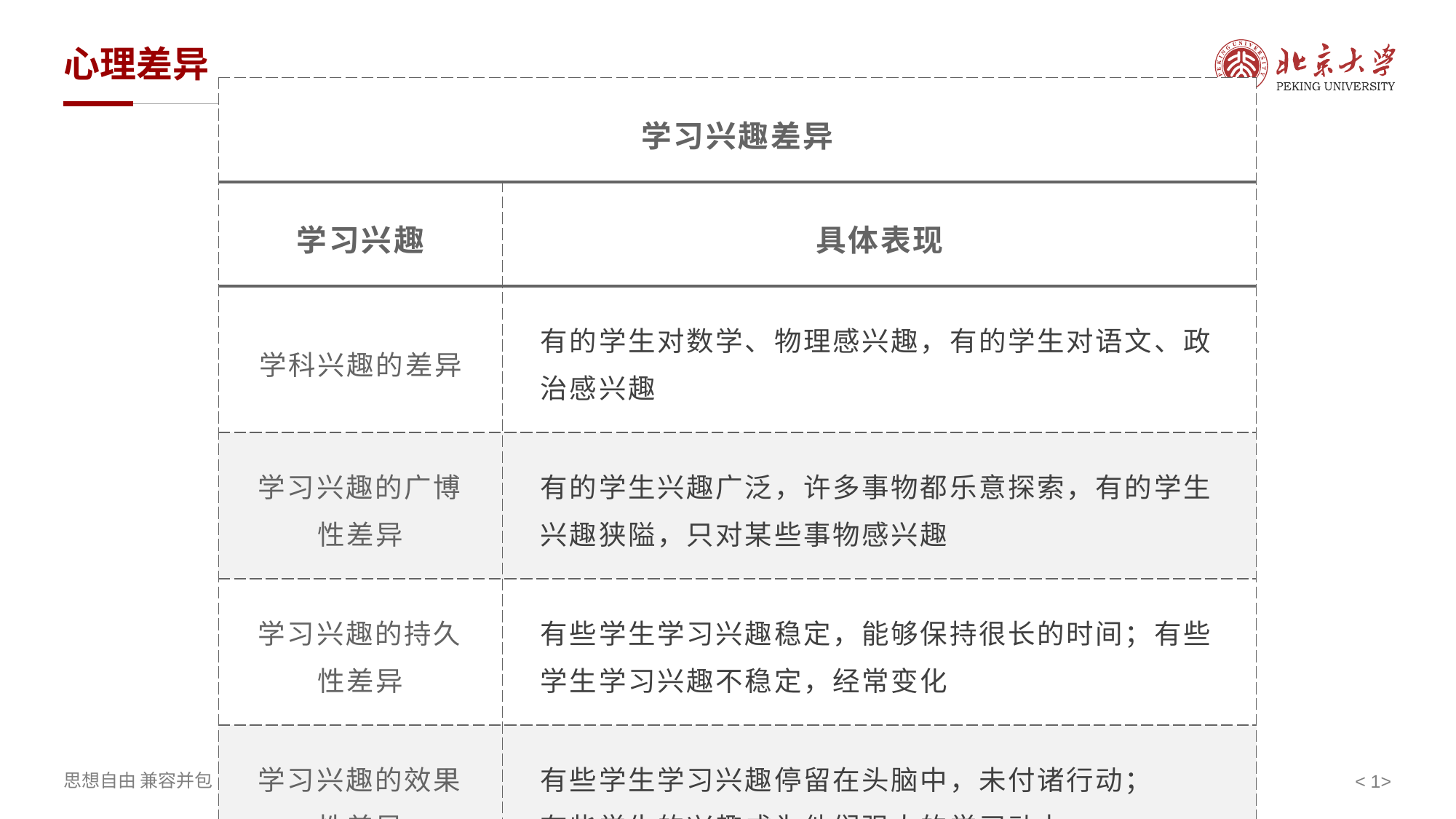

# 心理差异
| 学习兴趣差异 |  |
| --- | --- |
| 学习兴趣 | 具体表现 |
| 学科兴趣的差异 | 有的学生对数学、物理感兴趣，有的学生对语文、政治感兴趣 |
| 学习兴趣的广博性差异 | 有的学生兴趣广泛，许多事物都乐意探索，有的学生兴趣狭隘，只对某些事物感兴趣 |
| 学习兴趣的持久性差异 | 有些学生学习兴趣稳定，能够保持很长的时间；有些学生学习兴趣不稳定，经常变化 |
| 学习兴趣的效果性差异 | 有些学生学习兴趣停留在头脑中，未付诸行动； 有些学生的兴趣成为他们强大的学习动力 |
< 1>